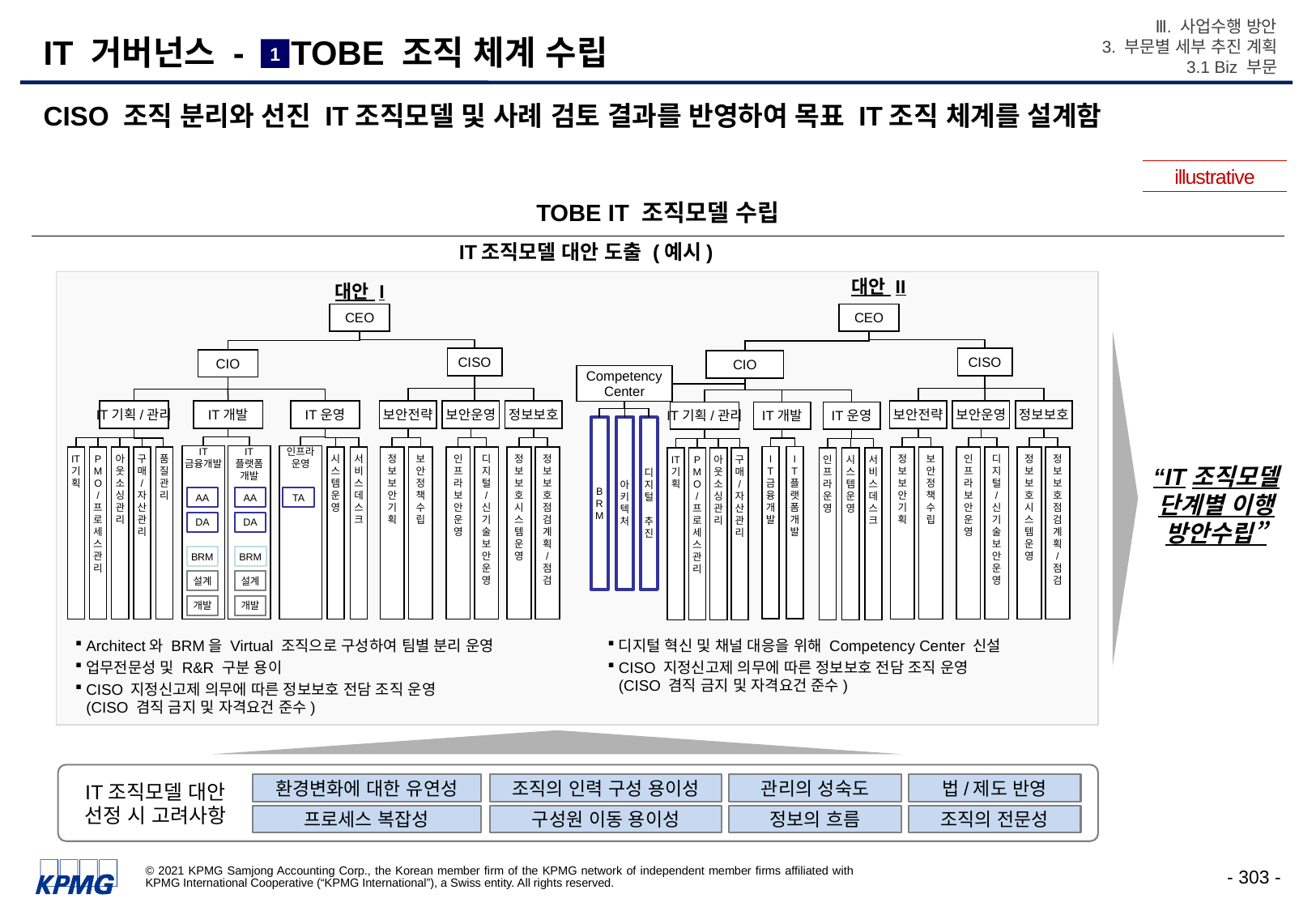

Ⅲ. 사업수행 방안
3. 부문별 세부 추진 계획
3.1 Biz 부문
# IT 거버넌스 -     TOBE 조직 체계 수립
1
CISO 조직 분리와 선진 IT조직모델 및 사례 검토 결과를 반영하여 목표 IT조직 체계를 설계함
illustrative
TOBE IT 조직모델 수립
IT조직모델 대안 도출 (예시)

대안 II
대안 I
CEO
CEO
CISO
CISO
CIO
CIO
Competency
Center
“IT조직모델 단계별 이행 방안수립”
IT기획/관리
IT개발
IT운영
보안전략
보안운영
정보보호
보안전략
보안운영
정보보호
IT기획/관리
IT개발
IT운영
B
R
M
아
키
텍
처
디
지
털
추
진
IT
금융개발
IT
플랫폼
개발
인프라
운영
I
T
금
융
개
발
I
T
플
랫
폼
개
발
P
M
O
/
프
로
세
스
관
리
아
웃
소
싱
관
리
구
매
/
자
산
관
리
품
질
관
리
정
보
보
안
기
획
보
안
정
책
수
립
인
프
라
보
안
운
영
디
지
털
/
신
기
술
보
안
운
영
정
보
보
호
시
스
템
운
영
정
보
보
호
점
검
계
획
/
점
검
정
보
보
안
기
획
보
안
정
책
수
립
인
프
라
보
안
운
영
디
지
털
/
신
기
술
보
안
운
영
정
보
보
호
시
스
템
운
영
정
보
보
호
점
검
계
획
/
점
검
IT
기
획
서
비
스
데
스
크
시
스
템
운
영
P
M
O
/
프
로
세
스
관
리
아
웃
소
싱
관
리
구
매
/
자
산
관
리
IT
기
획
서
비
스
데
스
크
인
프
라
운
영
시
스
템
운
영

AA
AA
TA
DA
DA
BRM
BRM
설계
설계
개발
개발
Architect와 BRM을 Virtual 조직으로 구성하여 팀별 분리 운영
업무전문성 및 R&R 구분 용이
CISO 지정신고제 의무에 따른 정보보호 전담 조직 운영
(CISO 겸직 금지 및 자격요건 준수)
디지털 혁신 및 채널 대응을 위해 Competency Center 신설
CISO 지정신고제 의무에 따른 정보보호 전담 조직 운영
(CISO 겸직 금지 및 자격요건 준수)

IT조직모델 대안 선정 시 고려사항
환경변화에 대한 유연성
프로세스 복잡성
조직의 인력 구성 용이성
관리의 성숙도
법/제도 반영
정보의 흐름
조직의 전문성
구성원 이동 용이성